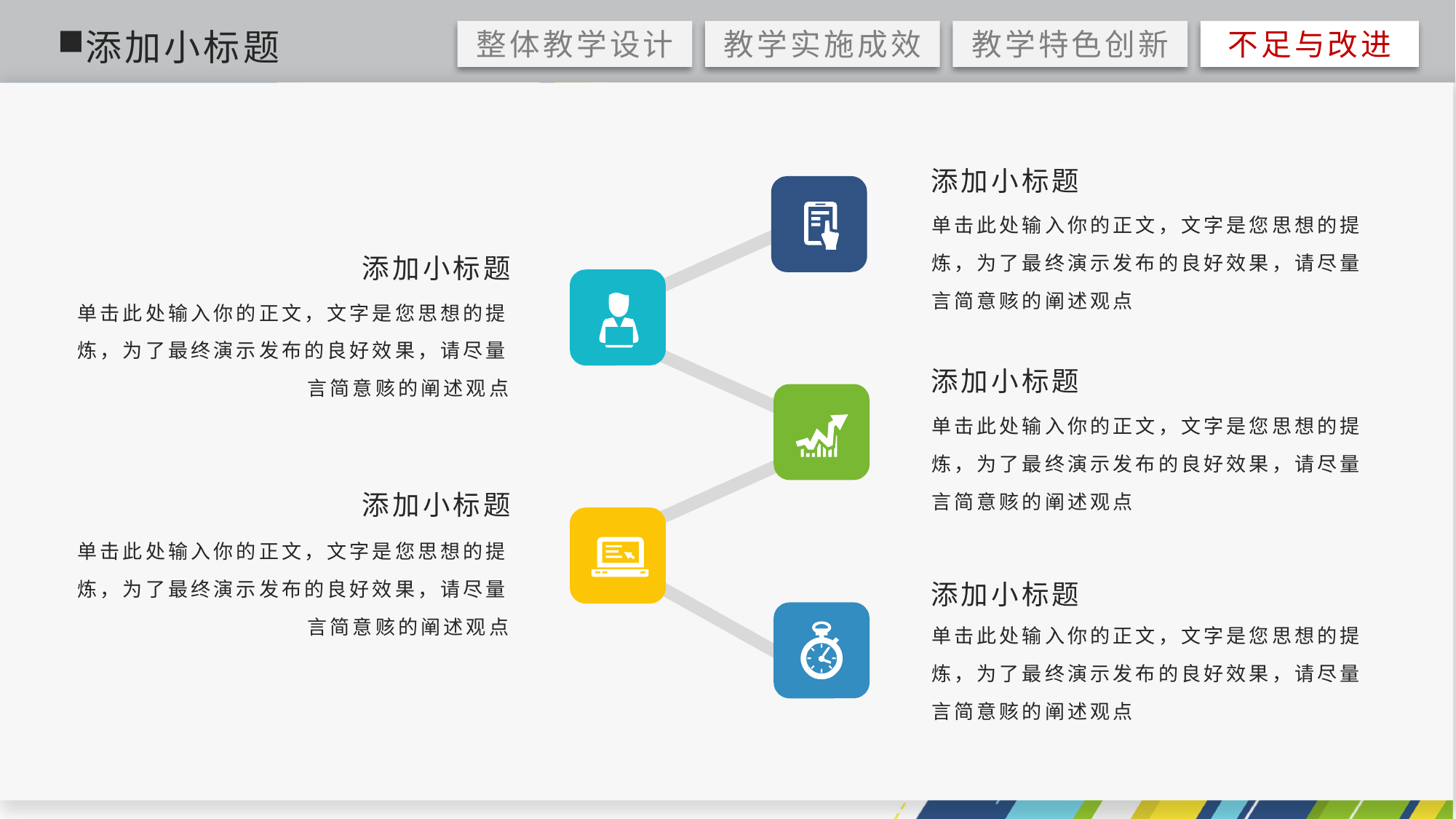

添加小标题
添加小标题

单击此处输入你的正文，文字是您思想的提炼，为了最终演示发布的良好效果，请尽量言简意赅的阐述观点
添加小标题

单击此处输入你的正文，文字是您思想的提炼，为了最终演示发布的良好效果，请尽量言简意赅的阐述观点
添加小标题

单击此处输入你的正文，文字是您思想的提炼，为了最终演示发布的良好效果，请尽量言简意赅的阐述观点
添加小标题

单击此处输入你的正文，文字是您思想的提炼，为了最终演示发布的良好效果，请尽量言简意赅的阐述观点
添加小标题

单击此处输入你的正文，文字是您思想的提炼，为了最终演示发布的良好效果，请尽量言简意赅的阐述观点